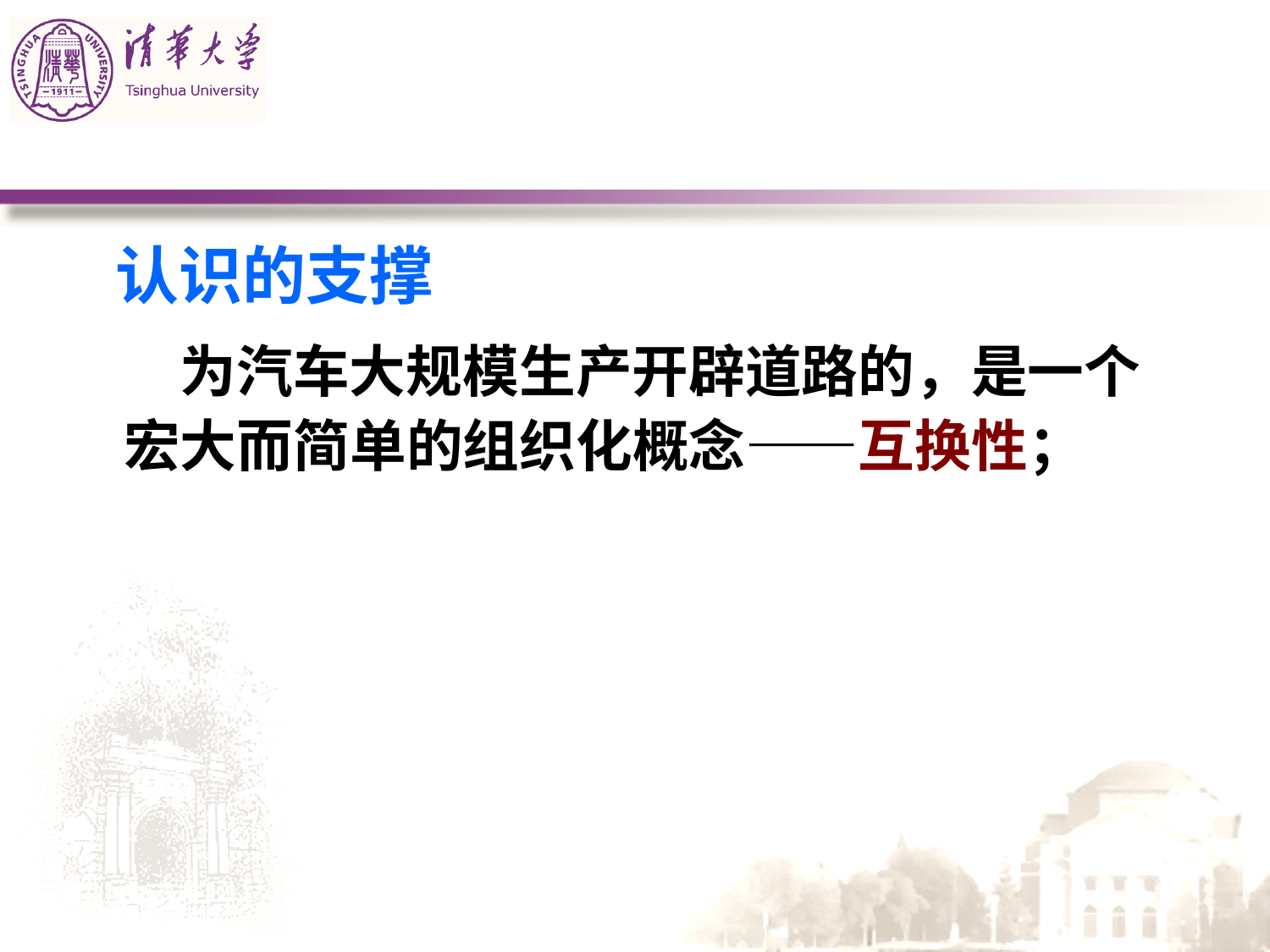

#
  认识的支撑
       为汽车大规模生产开辟道路的，是一个宏大而简单的组织化概念——互换性；